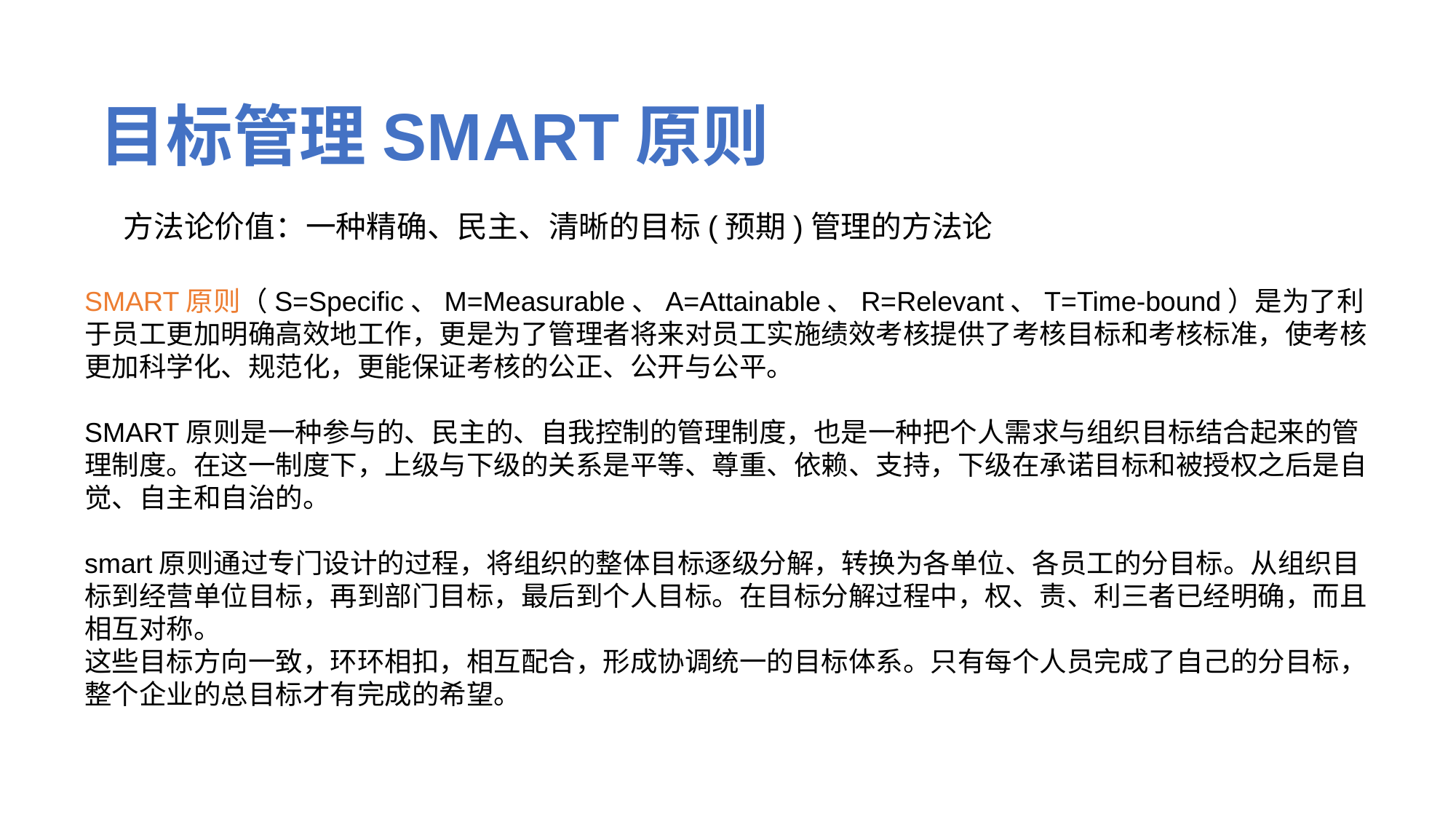

目标管理SMART原则
方法论价值：一种精确、民主、清晰的目标(预期)管理的方法论
SMART原则（S=Specific、M=Measurable、A=Attainable、R=Relevant、T=Time-bound）是为了利于员工更加明确高效地工作，更是为了管理者将来对员工实施绩效考核提供了考核目标和考核标准，使考核更加科学化、规范化，更能保证考核的公正、公开与公平。

SMART原则是一种参与的、民主的、自我控制的管理制度，也是一种把个人需求与组织目标结合起来的管理制度。在这一制度下，上级与下级的关系是平等、尊重、依赖、支持，下级在承诺目标和被授权之后是自觉、自主和自治的。

smart原则通过专门设计的过程，将组织的整体目标逐级分解，转换为各单位、各员工的分目标。从组织目标到经营单位目标，再到部门目标，最后到个人目标。在目标分解过程中，权、责、利三者已经明确，而且相互对称。
这些目标方向一致，环环相扣，相互配合，形成协调统一的目标体系。只有每个人员完成了自己的分目标，整个企业的总目标才有完成的希望。